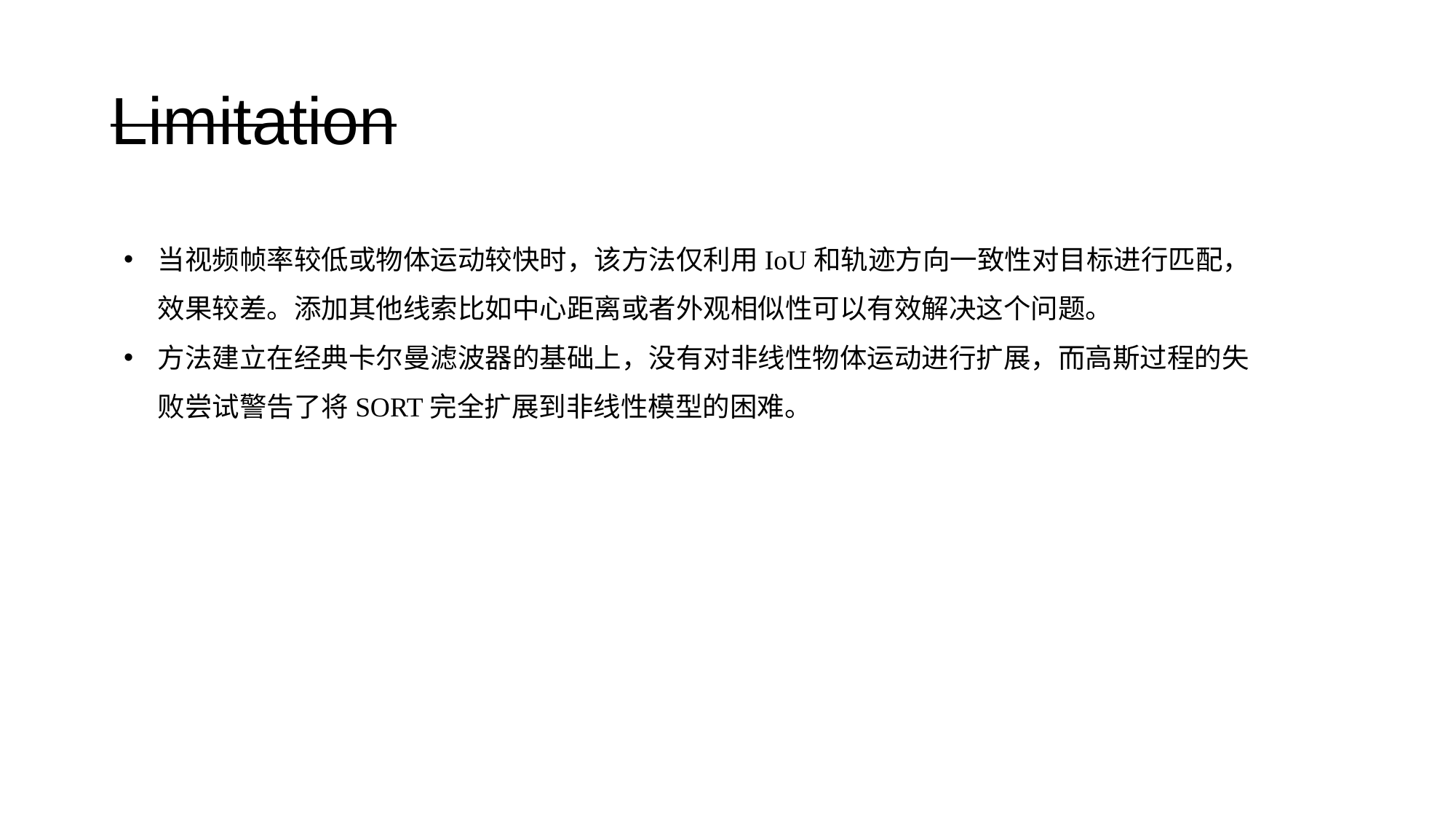

# Limitation
当视频帧率较低或物体运动较快时，该方法仅利用IoU和轨迹方向一致性对目标进行匹配，效果较差。添加其他线索比如中心距离或者外观相似性可以有效解决这个问题。
方法建立在经典卡尔曼滤波器的基础上，没有对非线性物体运动进行扩展，而高斯过程的失败尝试警告了将SORT完全扩展到非线性模型的困难。